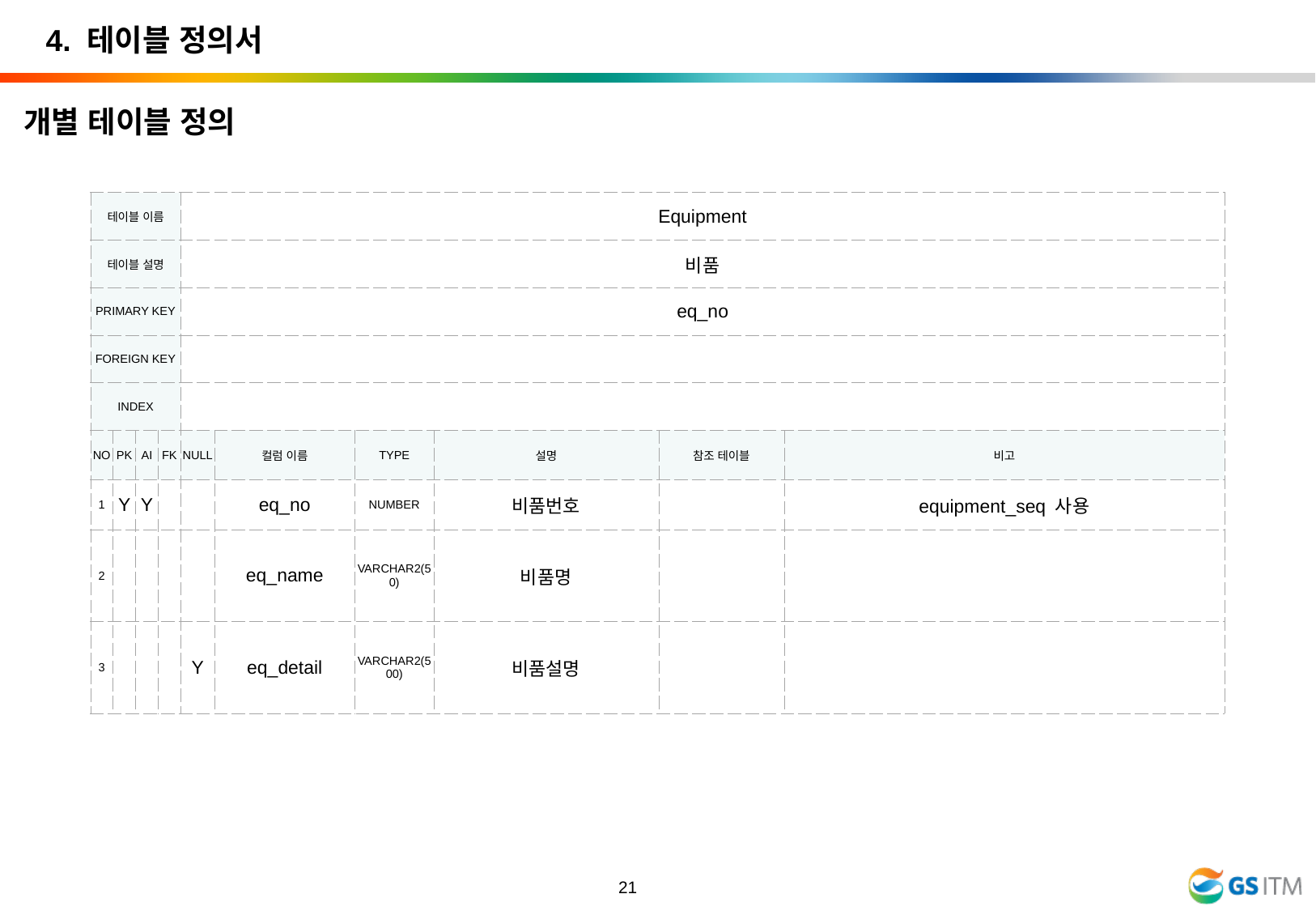

4. 테이블 정의서
개별 테이블 정의
| 테이블 이름 |  |  |  | Equipment |  |  |  |  |  |
| --- | --- | --- | --- | --- | --- | --- | --- | --- | --- |
| 테이블 설명 |  |  |  | 비품 |  |  |  |  |  |
| PRIMARY KEY |  |  |  | eq\_no |  |  |  |  |  |
| FOREIGN KEY |  |  |  |  |  |  |  |  |  |
| INDEX |  |  |  |  |  |  |  |  |  |
| NO | PK | AI | FK | NULL | 컬럼 이름 | TYPE | 설명 | 참조 테이블 | 비고 |
| 1 | Y | Y |  |  | eq\_no | NUMBER | 비품번호 |  | equipment\_seq 사용 |
| 2 |  |  |  |  | eq\_name | VARCHAR2(50) | 비품명 |  |  |
| 3 |  |  |  | Y | eq\_detail | VARCHAR2(500) | 비품설명 |  |  |